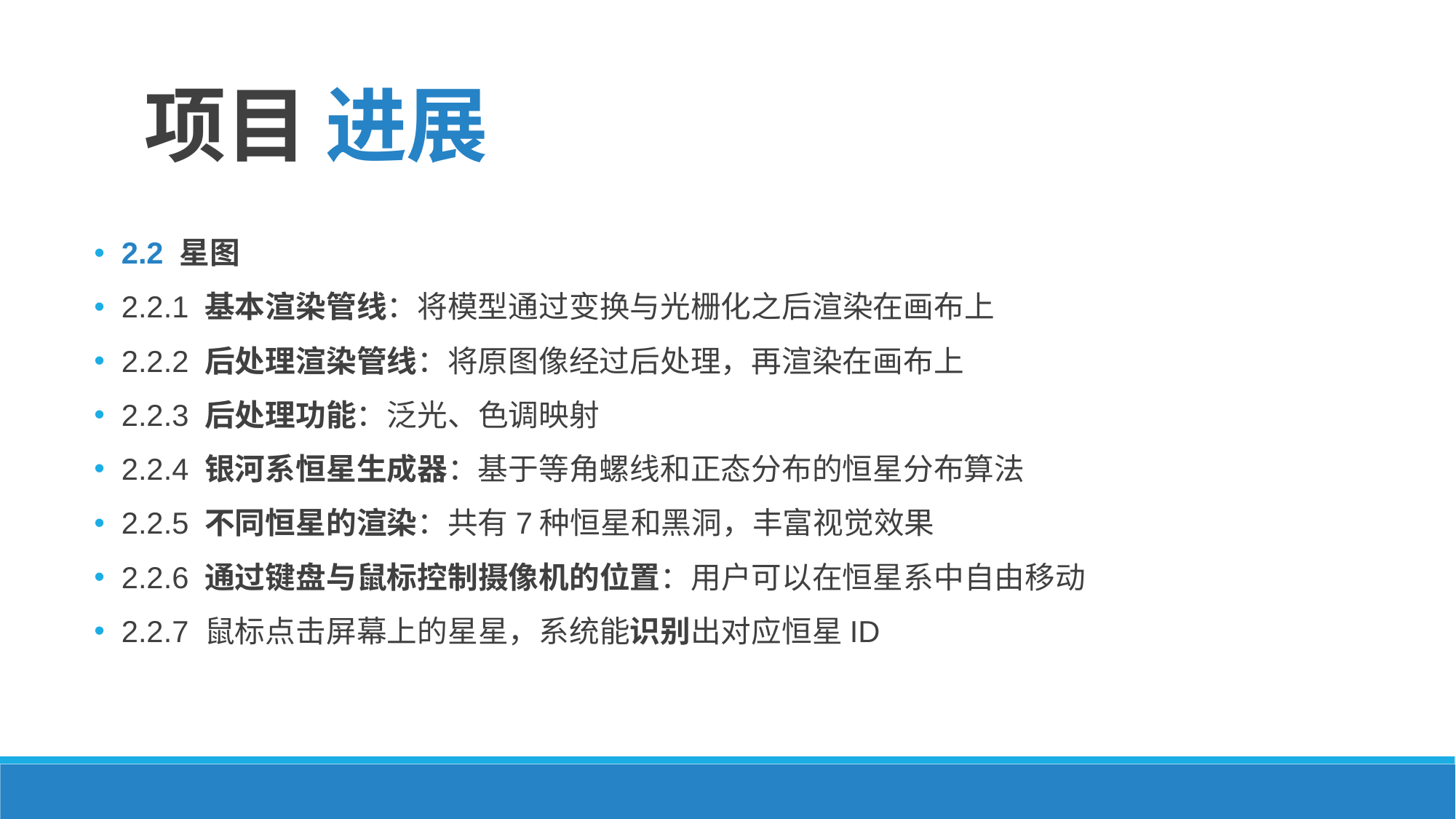

项目 进展
2.2 星图
2.2.1 基本渲染管线：将模型通过变换与光栅化之后渲染在画布上
2.2.2 后处理渲染管线：将原图像经过后处理，再渲染在画布上
2.2.3 后处理功能：泛光、色调映射
2.2.4 银河系恒星生成器：基于等角螺线和正态分布的恒星分布算法
2.2.5 不同恒星的渲染：共有7种恒星和黑洞，丰富视觉效果
2.2.6 通过键盘与鼠标控制摄像机的位置：用户可以在恒星系中自由移动
2.2.7 鼠标点击屏幕上的星星，系统能识别出对应恒星ID